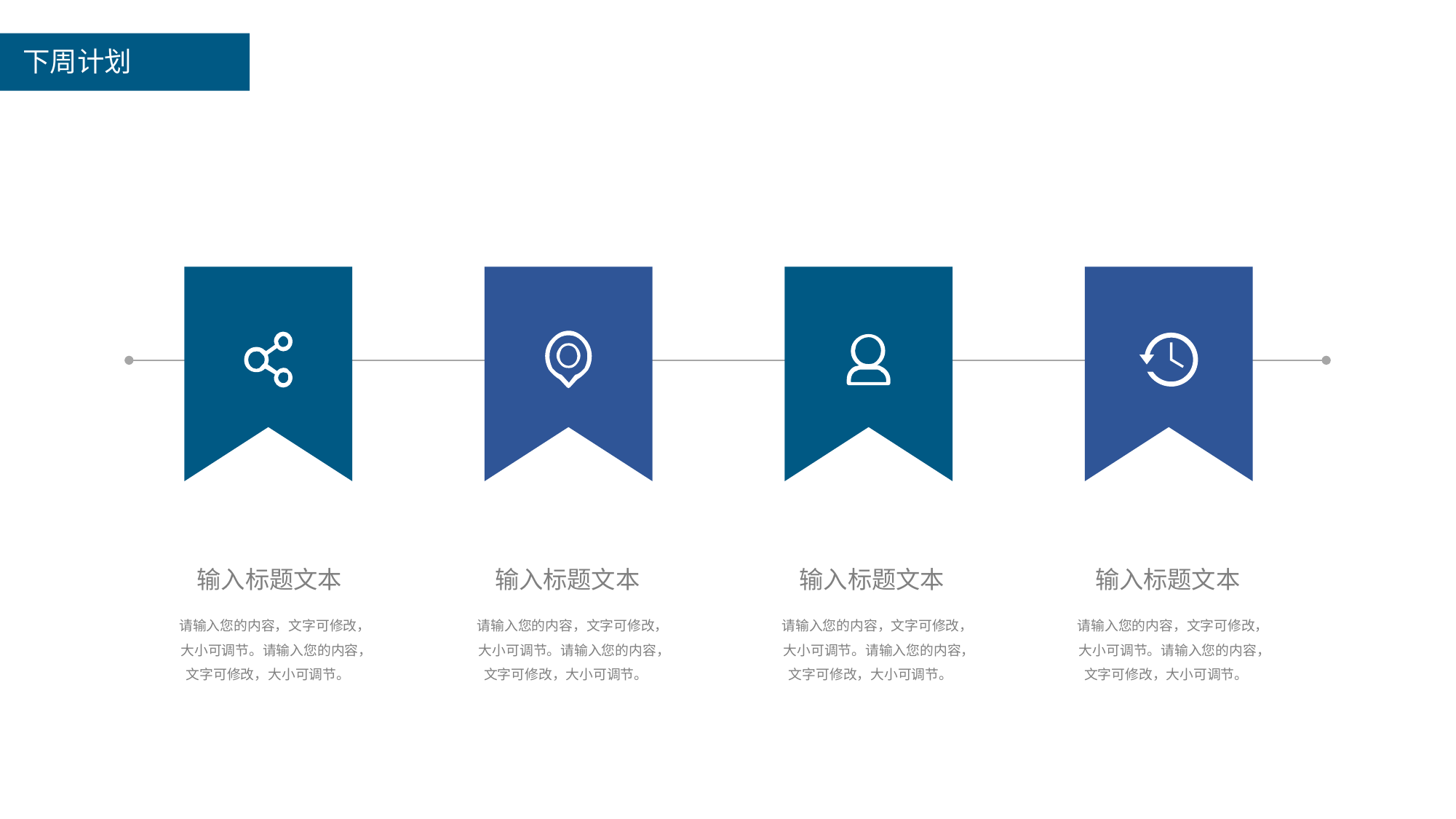

下周计划

输入标题文本
输入标题文本
输入标题文本
输入标题文本
请输入您的内容，文字可修改， 大小可调节。请输入您的内容，文字可修改，大小可调节。
请输入您的内容，文字可修改， 大小可调节。请输入您的内容，文字可修改，大小可调节。
请输入您的内容，文字可修改， 大小可调节。请输入您的内容，文字可修改，大小可调节。
请输入您的内容，文字可修改， 大小可调节。请输入您的内容，文字可修改，大小可调节。